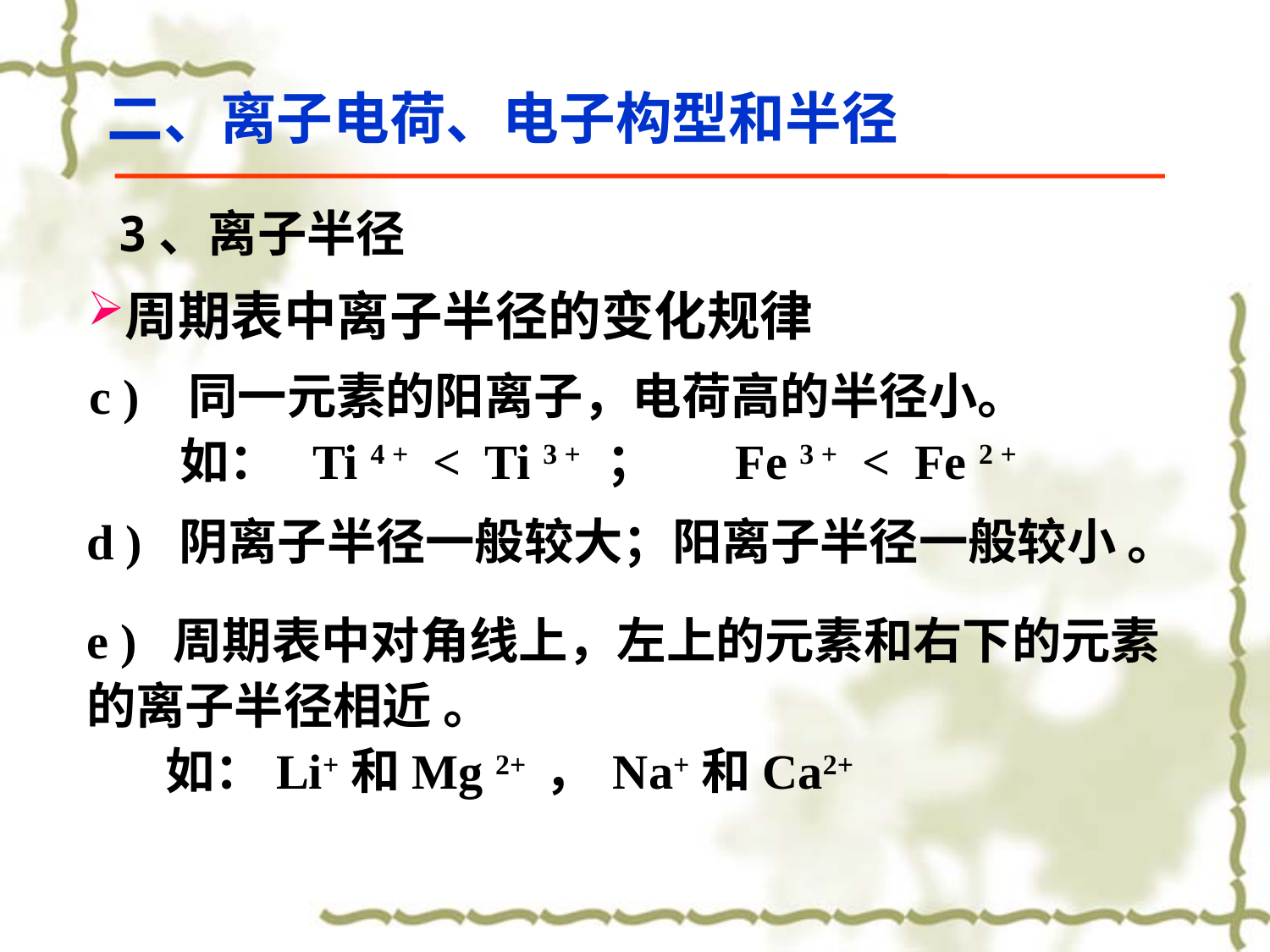

二、离子电荷、电子构型和半径

3、离子半径
周期表中离子半径的变化规律
c )   同一元素的阳离子，电荷高的半径小。
       如：  Ti 4 +  <  Ti 3 +  ；      Fe 3 +  <  Fe 2 +
d )  阴离子半径一般较大；阳离子半径一般较小 。
e )  周期表中对角线上，左上的元素和右下的元素的离子半径相近 。
      如：Li+和Mg 2+ ， Na+和Ca2+